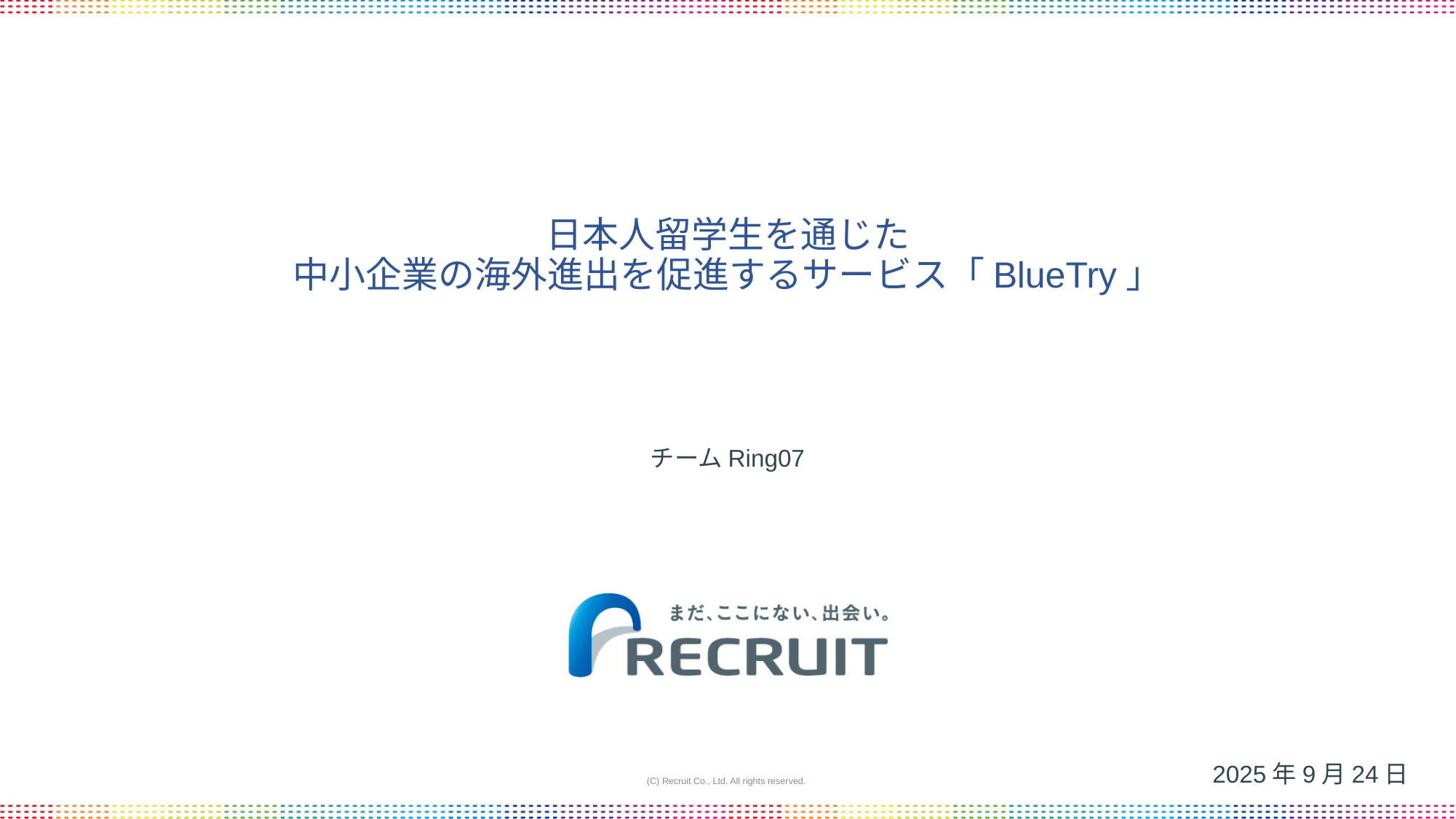

# 日本人留学生を通じた 中小企業の海外進出を促進するサービス「BlueTry」
チームRing07
2025年9月24日
(C) Recruit Co., Ltd. All rights reserved.